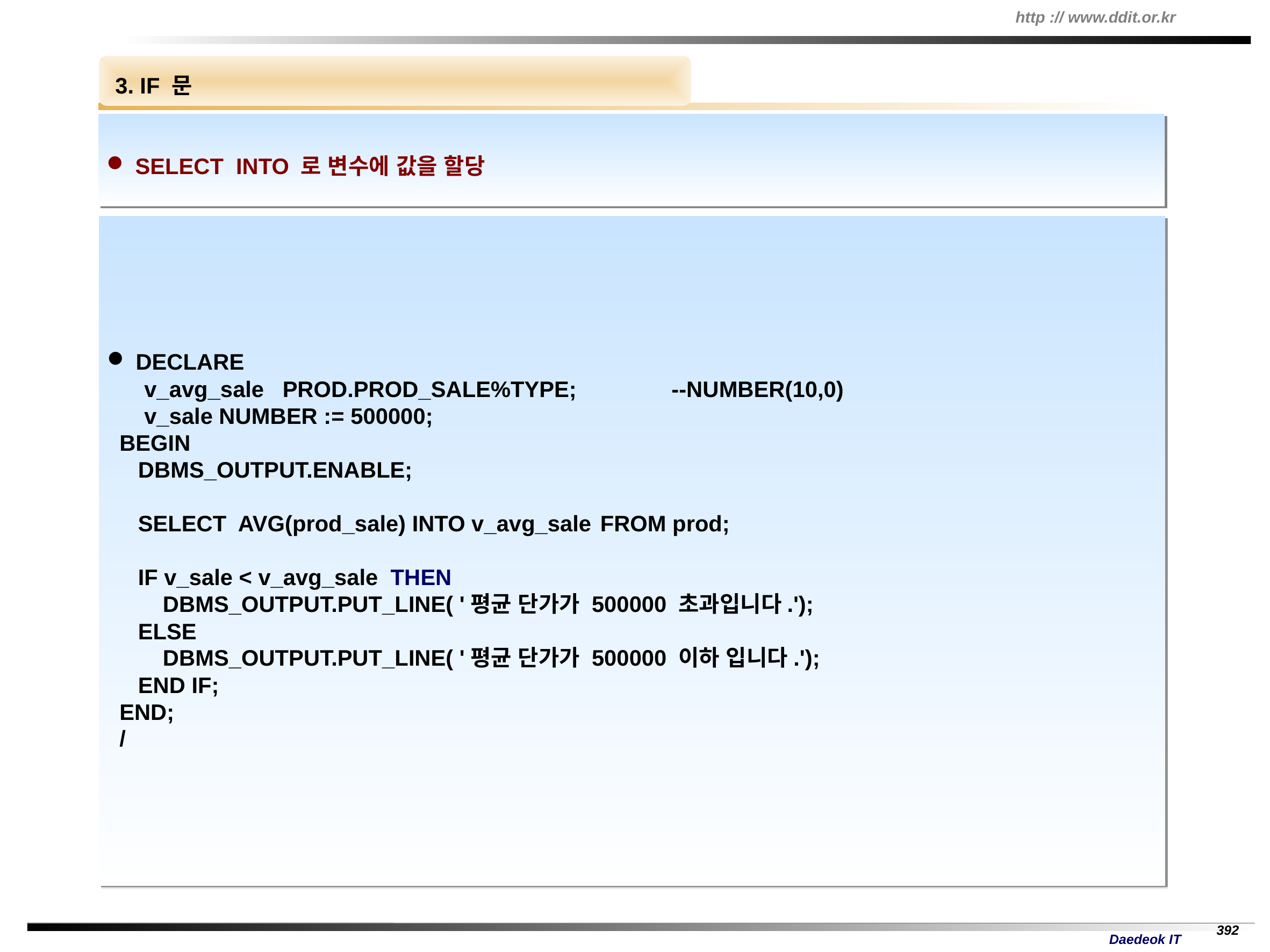

3. IF 문

 SELECT  INTO 로 변수에 값을 할당
 DECLARE
      v_avg_sale   PROD.PROD_SALE%TYPE;		--NUMBER(10,0)
      v_sale NUMBER := 500000;
  BEGIN
     DBMS_OUTPUT.ENABLE;

     SELECT  AVG(prod_sale) INTO v_avg_sale  FROM prod;

     IF v_sale < v_avg_sale  THEN
         DBMS_OUTPUT.PUT_LINE( '평균 단가가 500000 초과입니다.');
     ELSE
         DBMS_OUTPUT.PUT_LINE( '평균 단가가 500000 이하 입니다.');
     END IF;
  END;
  /